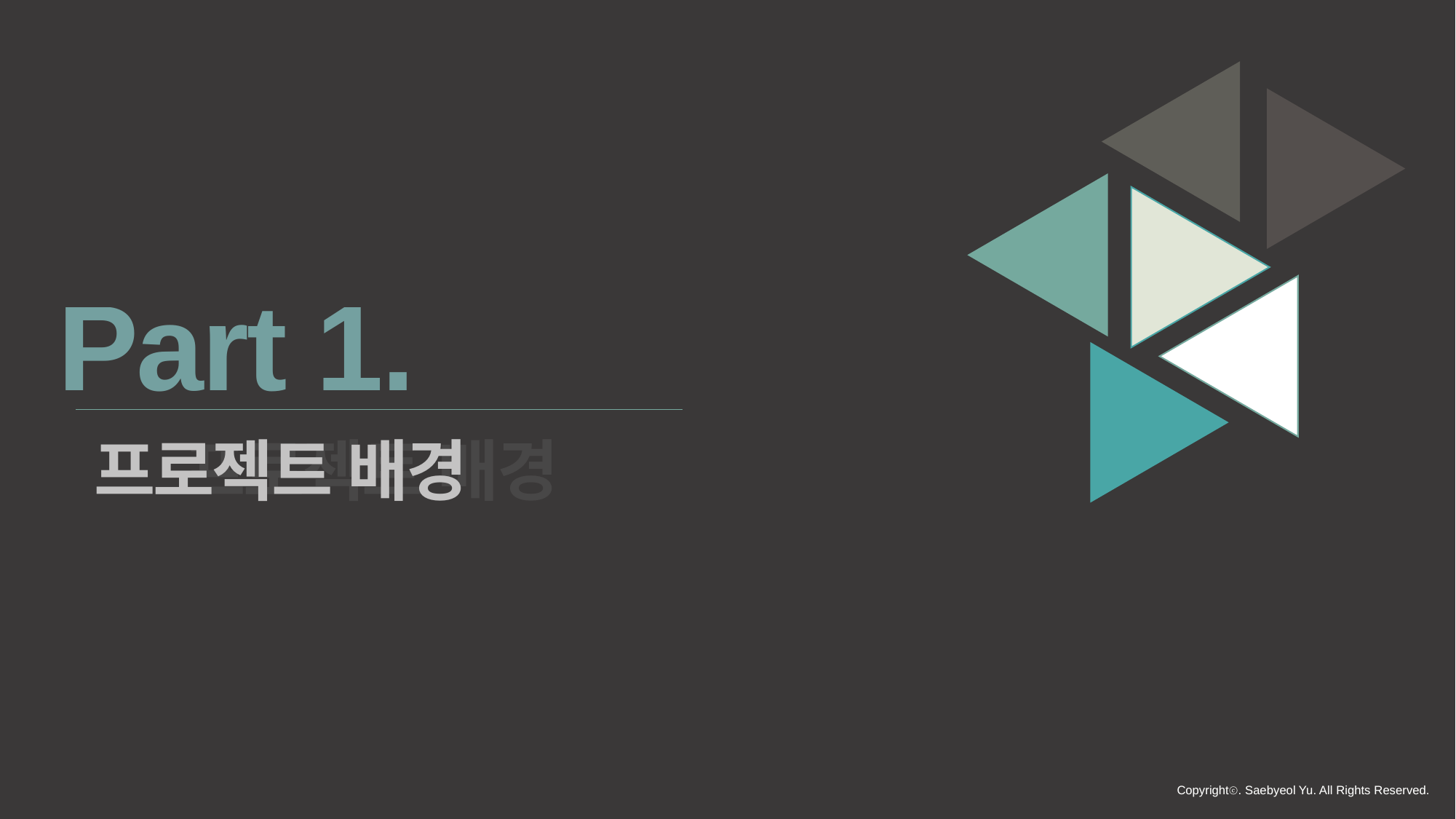

Part 1.
프로젝트 배경
프로젝트 배경
Copyrightⓒ. Saebyeol Yu. All Rights Reserved.